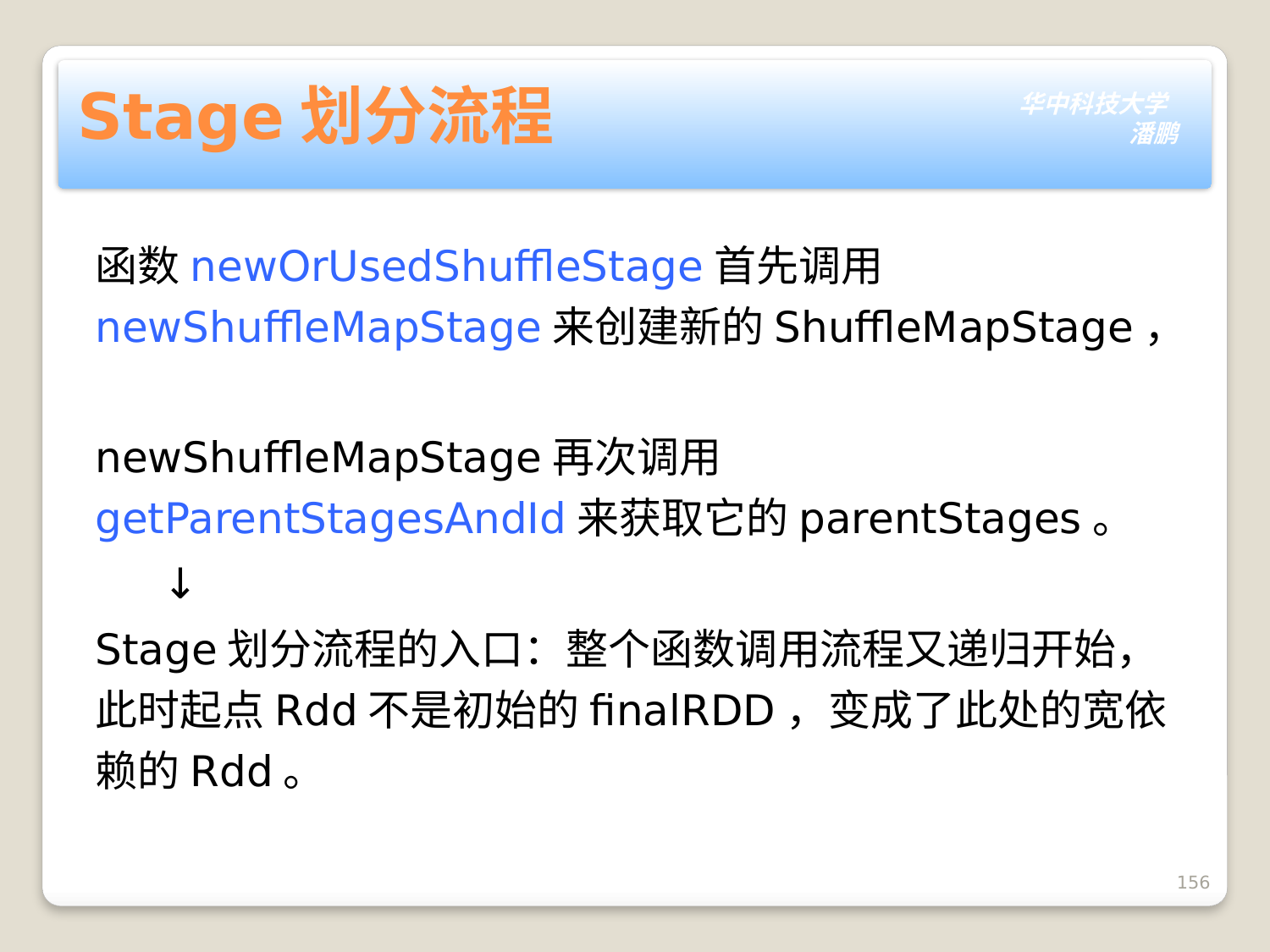

# Stage划分流程
函数newOrUsedShuffleStage首先调用newShuffleMapStage来创建新的ShuffleMapStage，

newShuffleMapStage再次调用getParentStagesAndId来获取它的parentStages。
     ↓
Stage划分流程的入口：整个函数调用流程又递归开始，此时起点Rdd不是初始的finalRDD，变成了此处的宽依赖的Rdd。

156